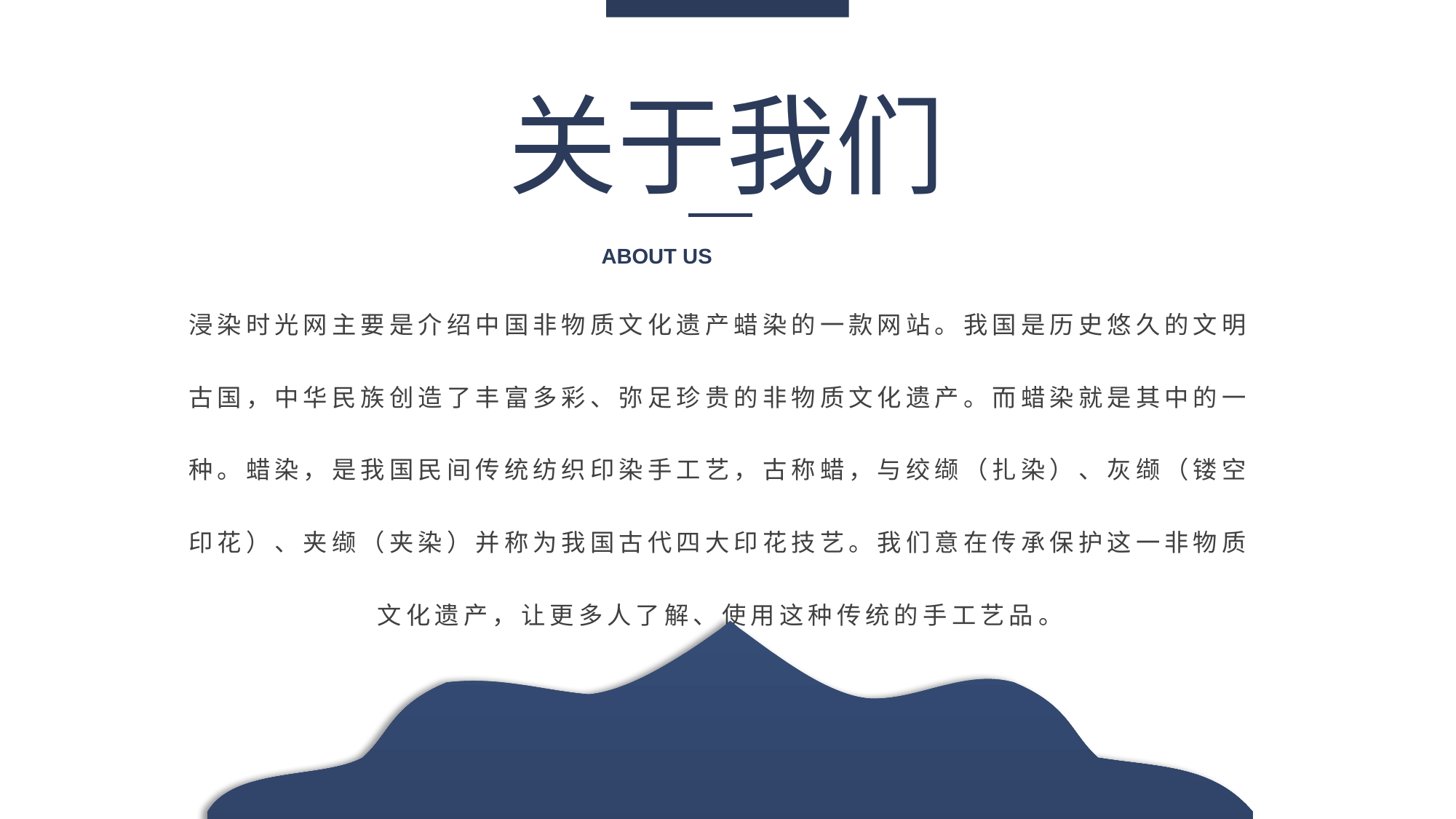

关于我们
ABOUT US
浸染时光网主要是介绍中国非物质文化遗产蜡染的一款网站。我国是历史悠久的文明古国，中华民族创造了丰富多彩、弥足珍贵的非物质文化遗产。而蜡染就是其中的一种。蜡染，是我国民间传统纺织印染手工艺，古称蜡，与绞缬（扎染）、灰缬（镂空印花）、夹缬（夹染）并称为我国古代四大印花技艺。我们意在传承保护这一非物质文化遗产，让更多人了解、使用这种传统的手工艺品。